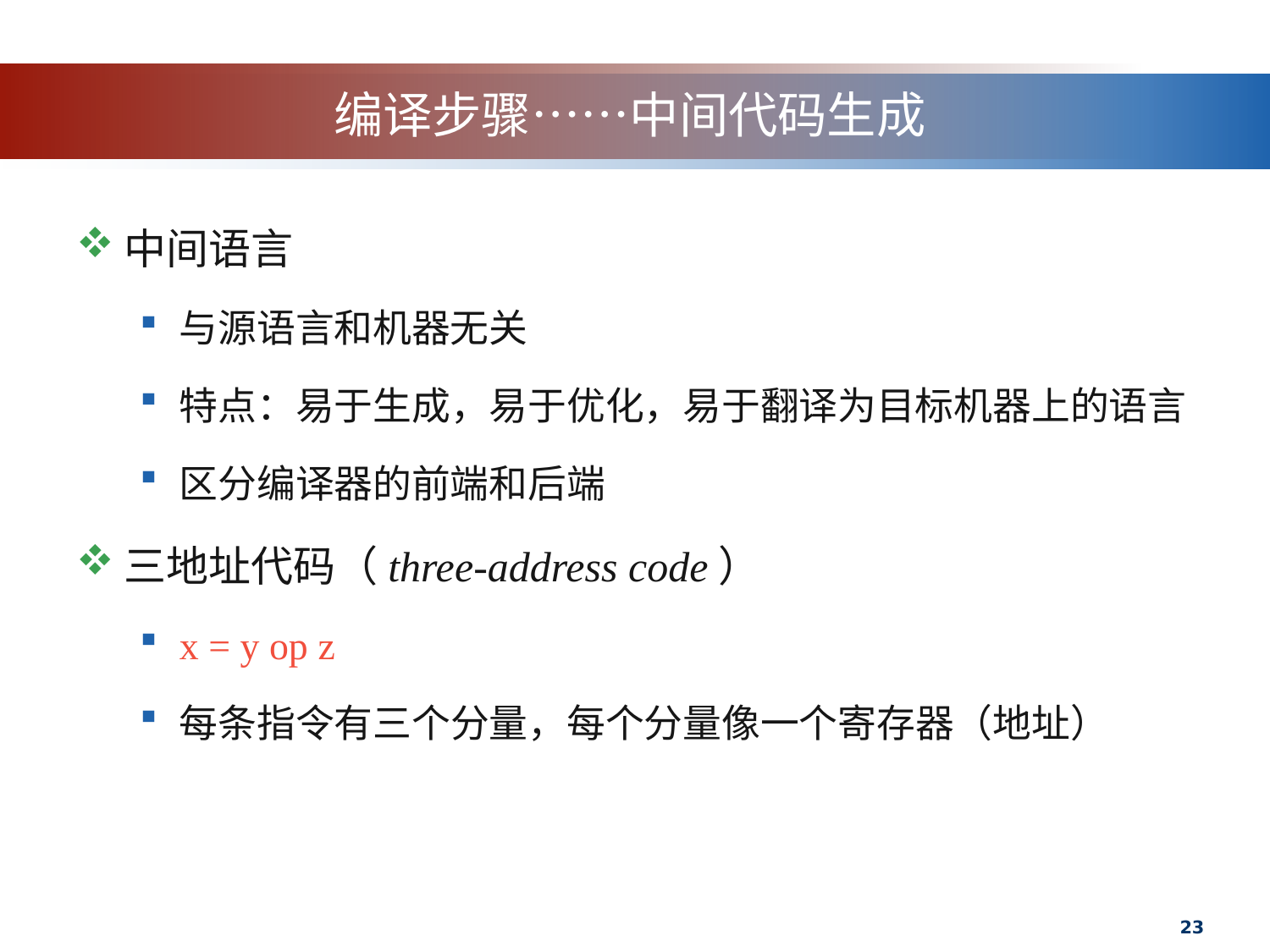

# 编译步骤……中间代码生成
中间语言
与源语言和机器无关
特点：易于生成，易于优化，易于翻译为目标机器上的语言
区分编译器的前端和后端
三地址代码（three-address code）
x = y op z
每条指令有三个分量，每个分量像一个寄存器（地址）
23